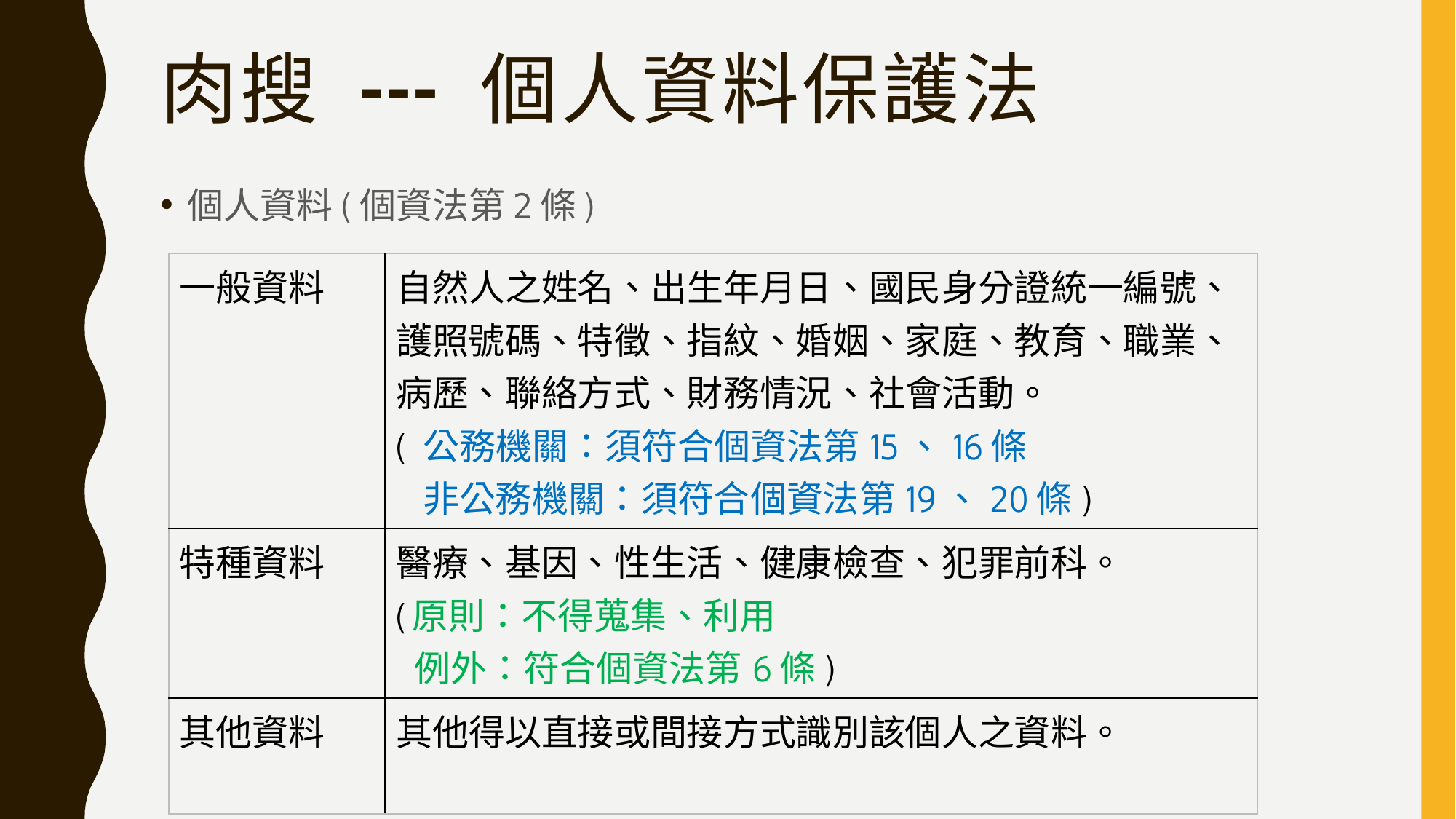

# 肉搜 --- 個人資料保護法
個人資料(個資法第2條)

| 一般資料 | 自然人之姓名、出生年月日、國民身分證統一編號、護照號碼、特徵、指紋、婚姻、家庭、教育、職業、病歷、聯絡方式、財務情況、社會活動。 ( 公務機關：須符合個資法第15、16條 非公務機關：須符合個資法第19、20條) |
| --- | --- |
| 特種資料 | 醫療、基因、性生活、健康檢查、犯罪前科。 (原則：不得蒐集、利用 例外：符合個資法第6條) |
| 其他資料 | 其他得以直接或間接方式識別該個人之資料。 |